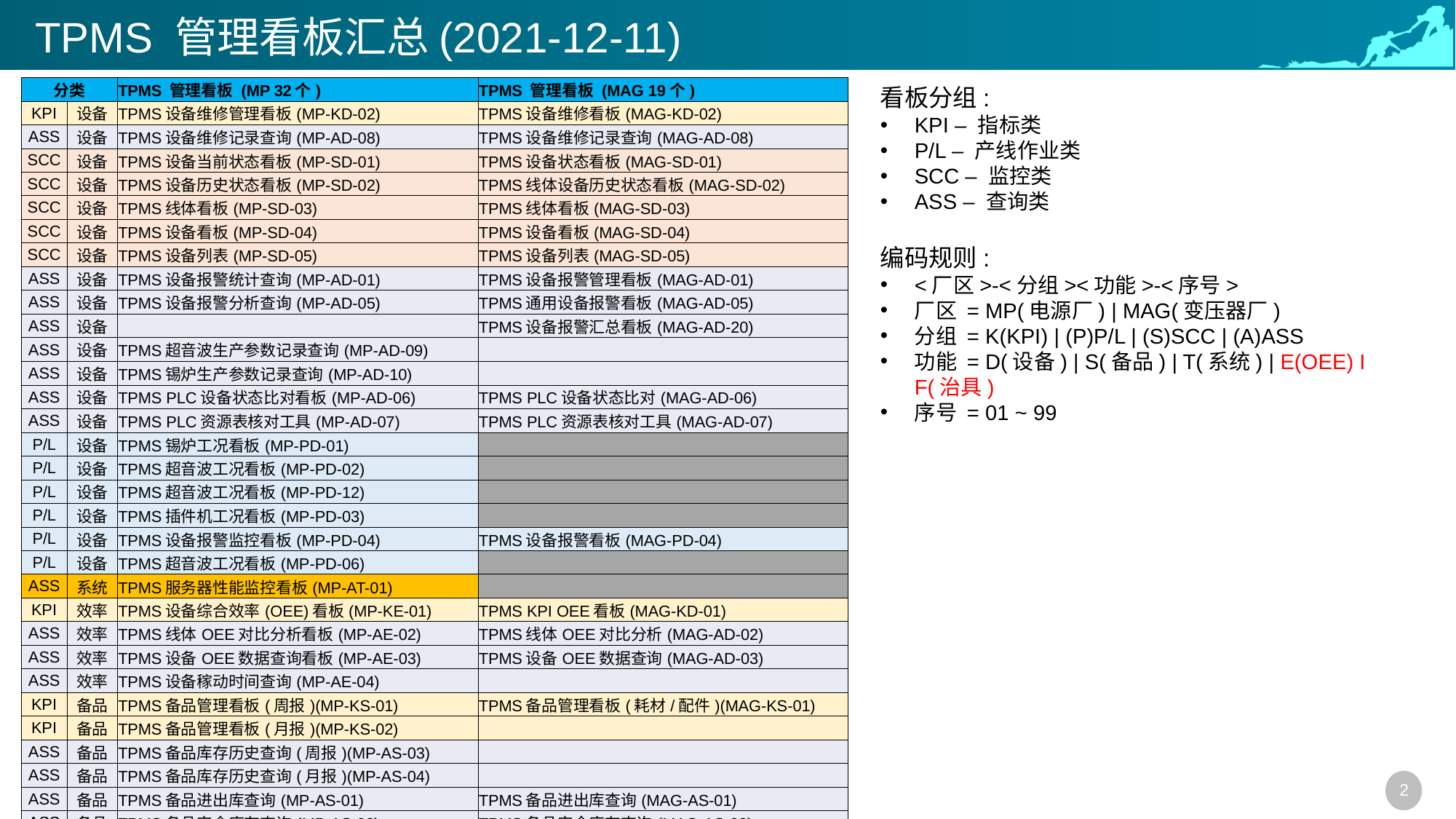

# TPMS 管理看板汇总(2021-12-11)
| 分类 |  | TPMS 管理看板 (MP 32个) | TPMS 管理看板 (MAG 19个) |
| --- | --- | --- | --- |
| KPI | 设备 | TPMS设备维修管理看板(MP-KD-02) | TPMS设备维修看板(MAG-KD-02) |
| ASS | 设备 | TPMS设备维修记录查询(MP-AD-08) | TPMS设备维修记录查询(MAG-AD-08) |
| SCC | 设备 | TPMS设备当前状态看板(MP-SD-01) | TPMS设备状态看板(MAG-SD-01) |
| SCC | 设备 | TPMS设备历史状态看板(MP-SD-02) | TPMS线体设备历史状态看板(MAG-SD-02) |
| SCC | 设备 | TPMS线体看板(MP-SD-03) | TPMS线体看板(MAG-SD-03) |
| SCC | 设备 | TPMS设备看板(MP-SD-04) | TPMS设备看板(MAG-SD-04) |
| SCC | 设备 | TPMS设备列表(MP-SD-05) | TPMS设备列表(MAG-SD-05) |
| ASS | 设备 | TPMS设备报警统计查询(MP-AD-01) | TPMS设备报警管理看板(MAG-AD-01) |
| ASS | 设备 | TPMS设备报警分析查询(MP-AD-05) | TPMS通用设备报警看板(MAG-AD-05) |
| ASS | 设备 |  | TPMS设备报警汇总看板(MAG-AD-20) |
| ASS | 设备 | TPMS超音波生产参数记录查询(MP-AD-09) |  |
| ASS | 设备 | TPMS锡炉生产参数记录查询(MP-AD-10) |  |
| ASS | 设备 | TPMS PLC设备状态比对看板(MP-AD-06) | TPMS PLC设备状态比对(MAG-AD-06) |
| ASS | 设备 | TPMS PLC资源表核对工具(MP-AD-07) | TPMS PLC资源表核对工具(MAG-AD-07) |
| P/L | 设备 | TPMS锡炉工况看板(MP-PD-01) |  |
| P/L | 设备 | TPMS超音波工况看板(MP-PD-02) |  |
| P/L | 设备 | TPMS超音波工况看板(MP-PD-12) |  |
| P/L | 设备 | TPMS插件机工况看板(MP-PD-03) |  |
| P/L | 设备 | TPMS设备报警监控看板(MP-PD-04) | TPMS设备报警看板(MAG-PD-04) |
| P/L | 设备 | TPMS超音波工况看板(MP-PD-06) |  |
| ASS | 系统 | TPMS服务器性能监控看板(MP-AT-01) |  |
| KPI | 效率 | TPMS设备综合效率(OEE)看板(MP-KE-01) | TPMS KPI OEE看板(MAG-KD-01) |
| ASS | 效率 | TPMS线体OEE对比分析看板(MP-AE-02) | TPMS线体OEE对比分析(MAG-AD-02) |
| ASS | 效率 | TPMS设备OEE数据查询看板(MP-AE-03) | TPMS设备OEE数据查询(MAG-AD-03) |
| ASS | 效率 | TPMS设备稼动时间查询(MP-AE-04) |  |
| KPI | 备品 | TPMS备品管理看板(周报)(MP-KS-01) | TPMS备品管理看板(耗材/配件)(MAG-KS-01) |
| KPI | 备品 | TPMS备品管理看板(月报)(MP-KS-02) |  |
| ASS | 备品 | TPMS备品库存历史查询(周报)(MP-AS-03) |  |
| ASS | 备品 | TPMS备品库存历史查询(月报)(MP-AS-04) |  |
| ASS | 备品 | TPMS备品进出库查询(MP-AS-01) | TPMS备品进出库查询(MAG-AS-01) |
| ASS | 备品 | TPMS备品安全库存查询(MP-AS-02) | TPMS备品安全库存查询(MAG-AS-02) |
| KPI | 治具 | TPMS治具管理看板(周报)(MP-KF-01) |  |
| KPI | 治具 | TPMS治具管理看板(月报)(MP-KF-02) |  |
| ASS | 治具 | TPMS治具进出库查询(MP-AF-01) |  |
看板分组:
KPI – 指标类
P/L – 产线作业类
SCC – 监控类
ASS – 查询类

编码规则:
<厂区>-<分组><功能>-<序号>
厂区 = MP(电源厂) | MAG(变压器厂)
分组 = K(KPI) | (P)P/L | (S)SCC | (A)ASS
功能 = D(设备) | S(备品) | T(系统) | E(OEE) I F(治具)
序号 = 01 ~ 99